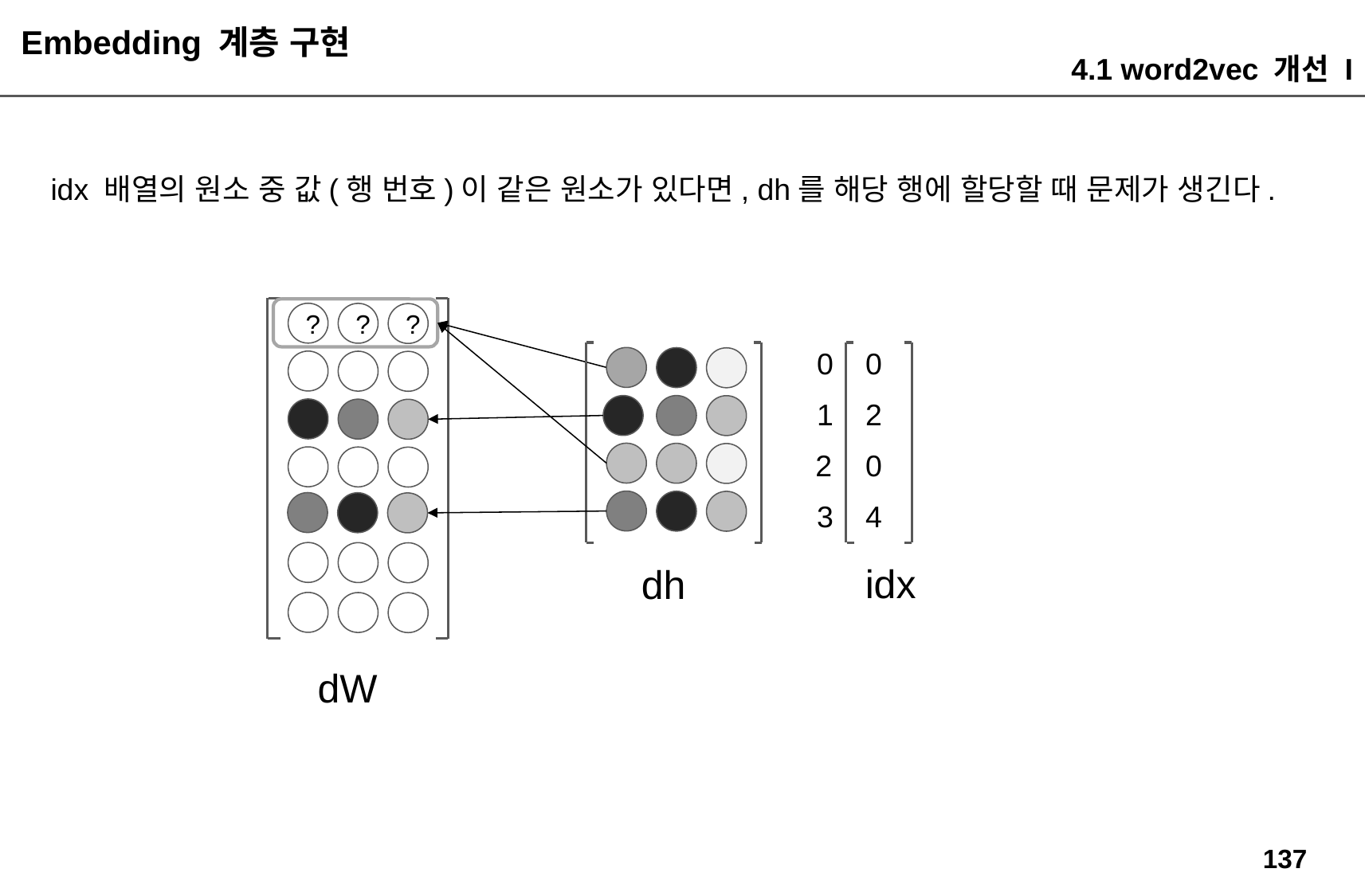

Embedding 계층 구현
4.1 word2vec 개선 I
idx 배열의 원소 중 값(행 번호)이 같은 원소가 있다면, dh를 해당 행에 할당할 때 문제가 생긴다.

?
?
?
0
0

1
2

2
0

3
4

idx
dh

dW